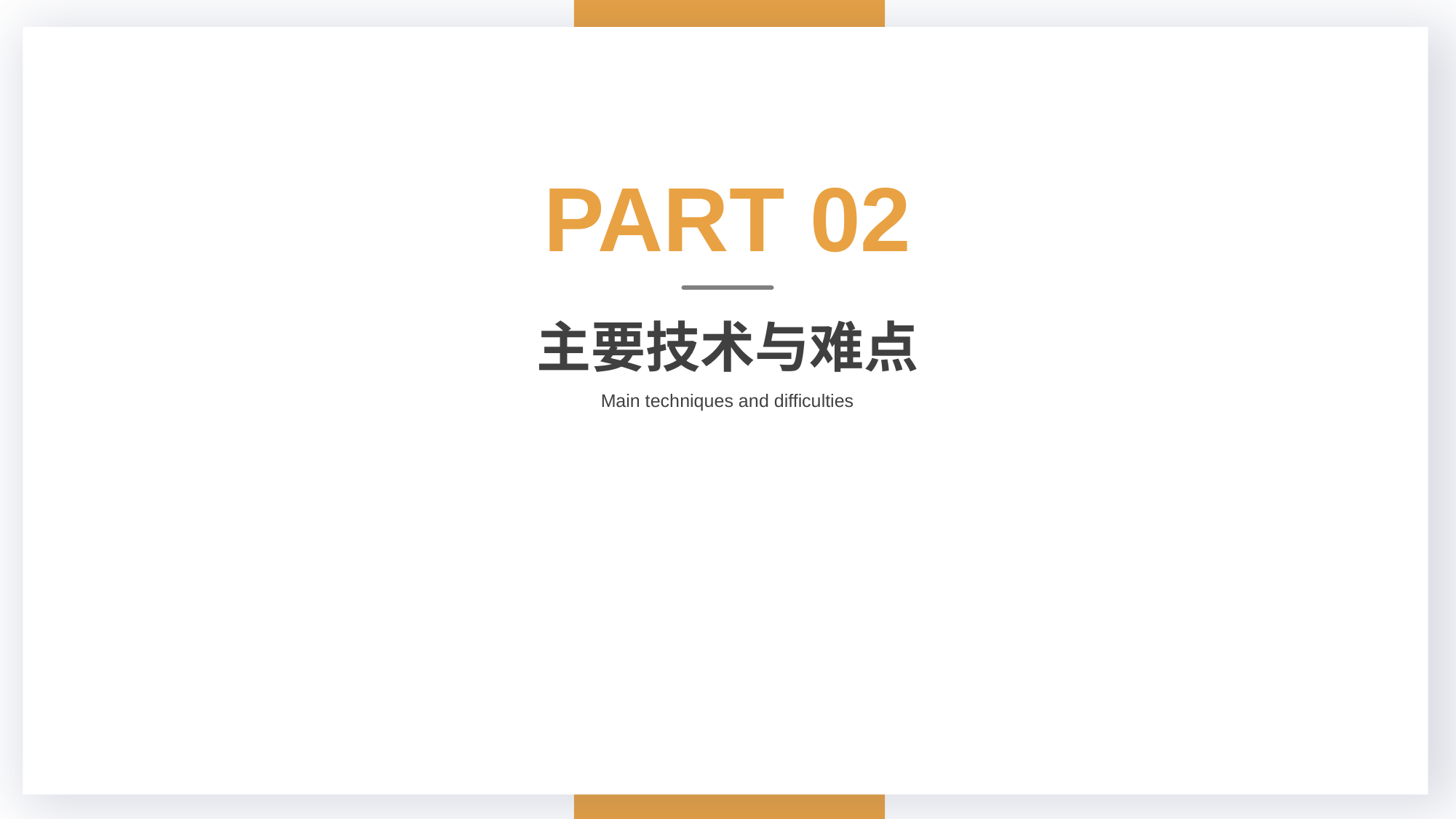

PART 02
主要技术与难点
Main techniques and difficulties